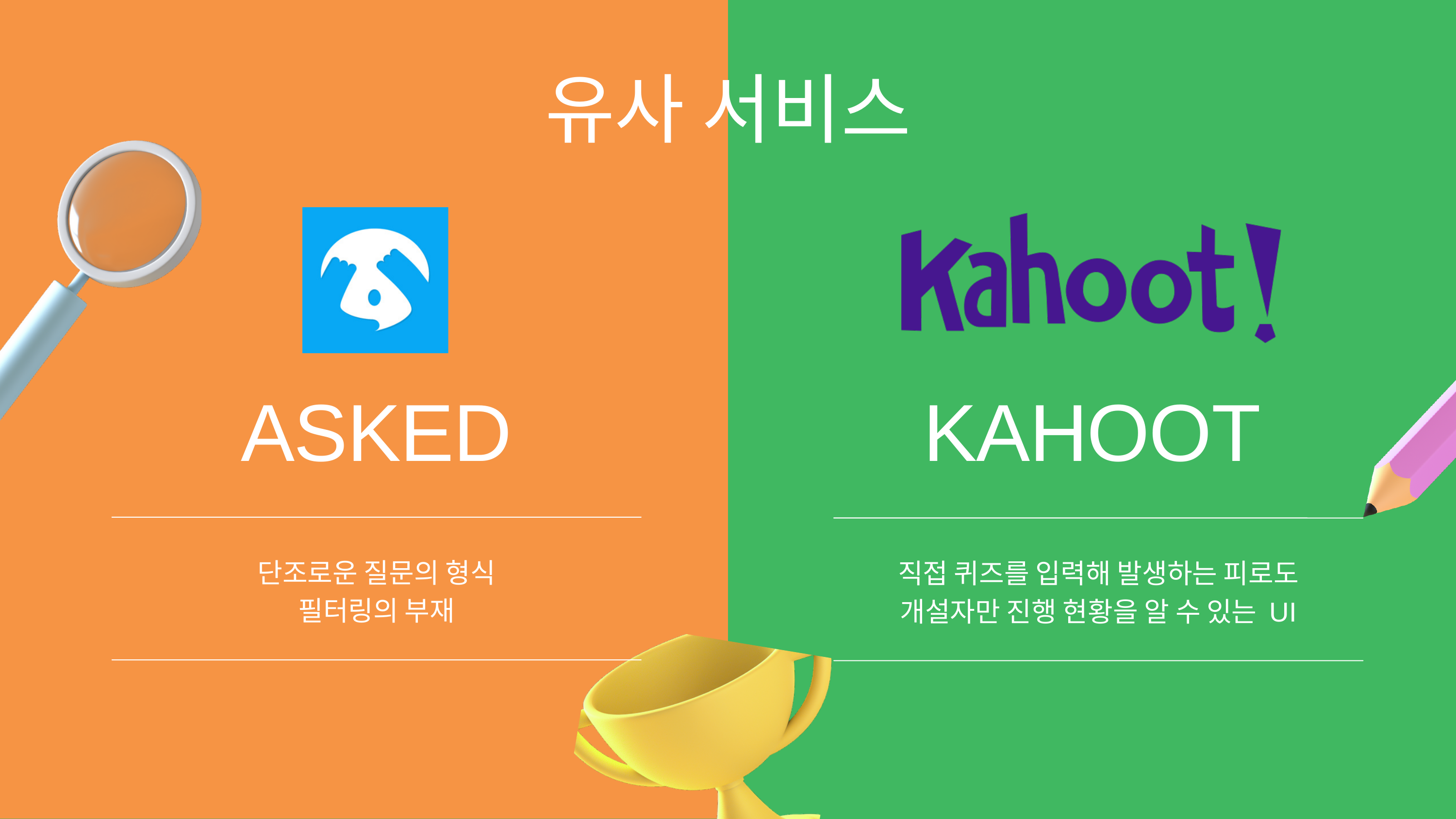

유사 서비스

ASKED
KAHOOT

단조로운 질문의 형식
필터링의 부재

직접 퀴즈를 입력해 발생하는 피로도
개설자만 진행 현황을 알 수 있는 UI